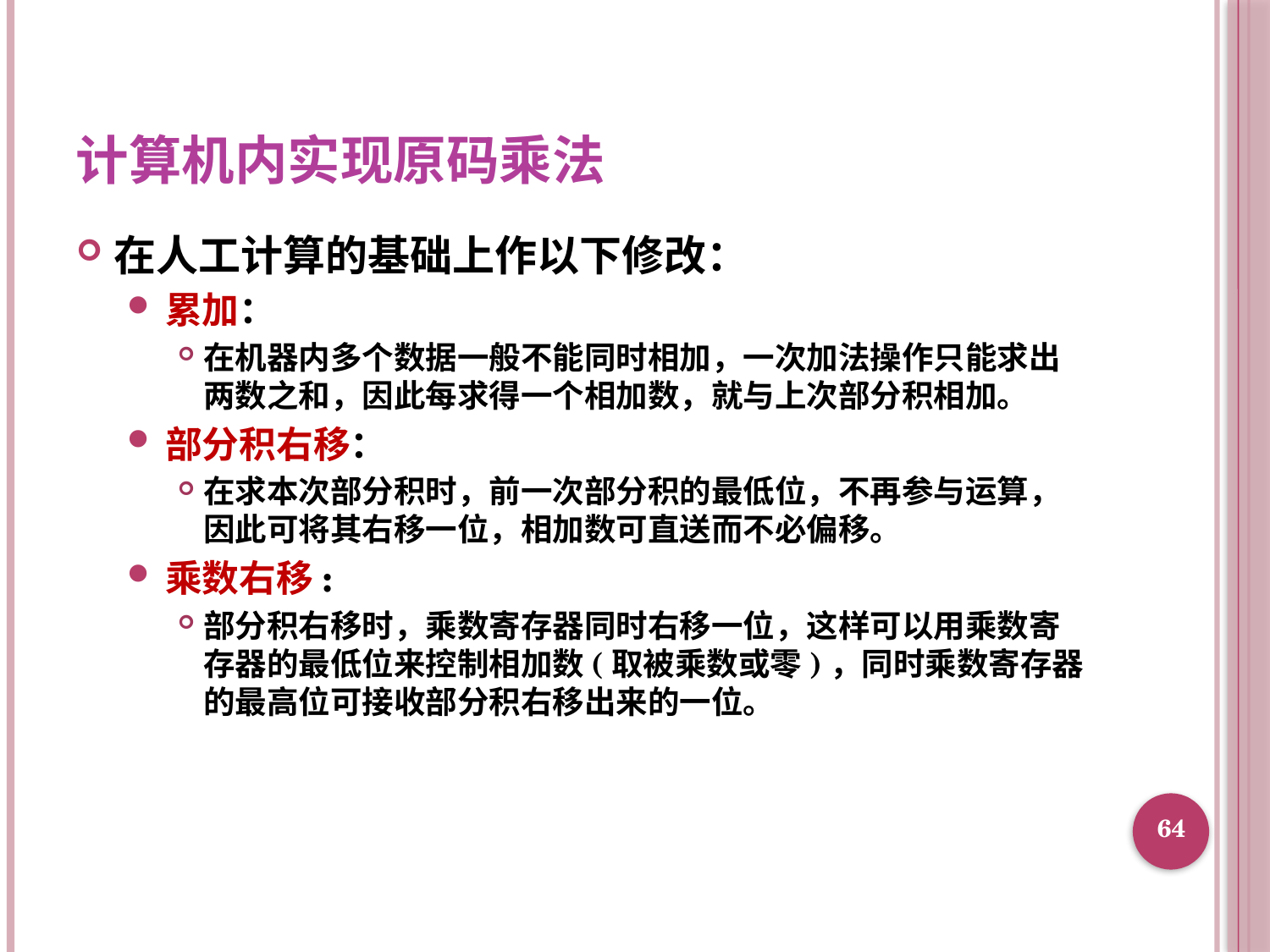

# 计算机内实现原码乘法
在人工计算的基础上作以下修改：
累加：
在机器内多个数据一般不能同时相加，一次加法操作只能求出两数之和，因此每求得一个相加数，就与上次部分积相加。
部分积右移：
在求本次部分积时，前一次部分积的最低位，不再参与运算，因此可将其右移一位，相加数可直送而不必偏移。
乘数右移:
部分积右移时，乘数寄存器同时右移一位，这样可以用乘数寄存器的最低位来控制相加数(取被乘数或零)，同时乘数寄存器的最高位可接收部分积右移出来的一位。
64